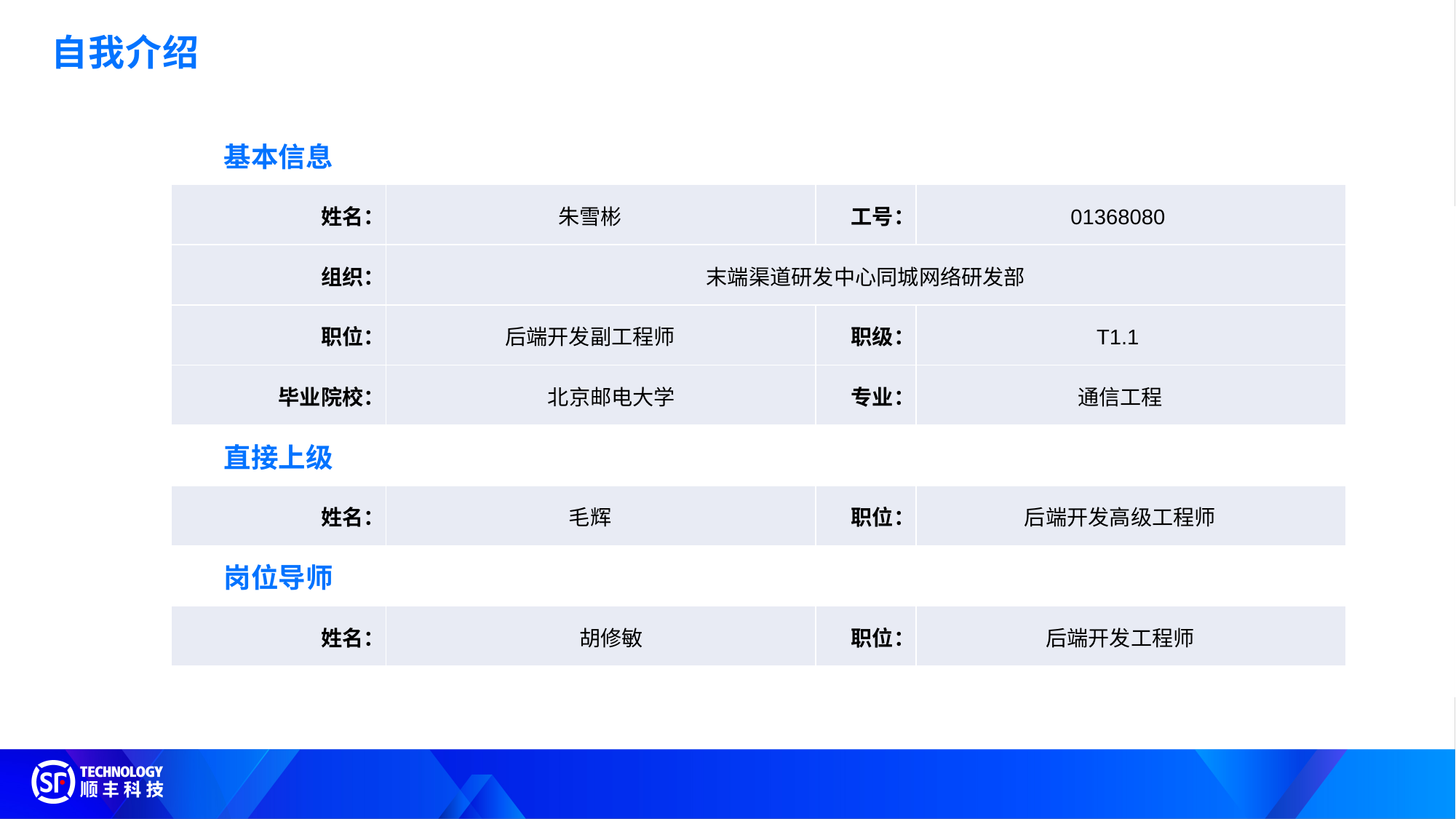

自我介绍
| 基本信息 |  |  |  |
| --- | --- | --- | --- |
| 姓名： | 朱雪彬 | 工号： | 01368080 |
| 组织： | 末端渠道研发中心同城网络研发部 |  |  |
| 职位： | 后端开发副工程师 | 职级： | T1.1 |
| 毕业院校： | 北京邮电大学 | 专业： | 通信工程 |
| 直接上级 |  |  |  |
| 姓名： | 毛辉 | 职位： | 后端开发高级工程师 |
| 岗位导师 |  |  |  |
| 姓名： | 胡修敏 | 职位： | 后端开发工程师 |